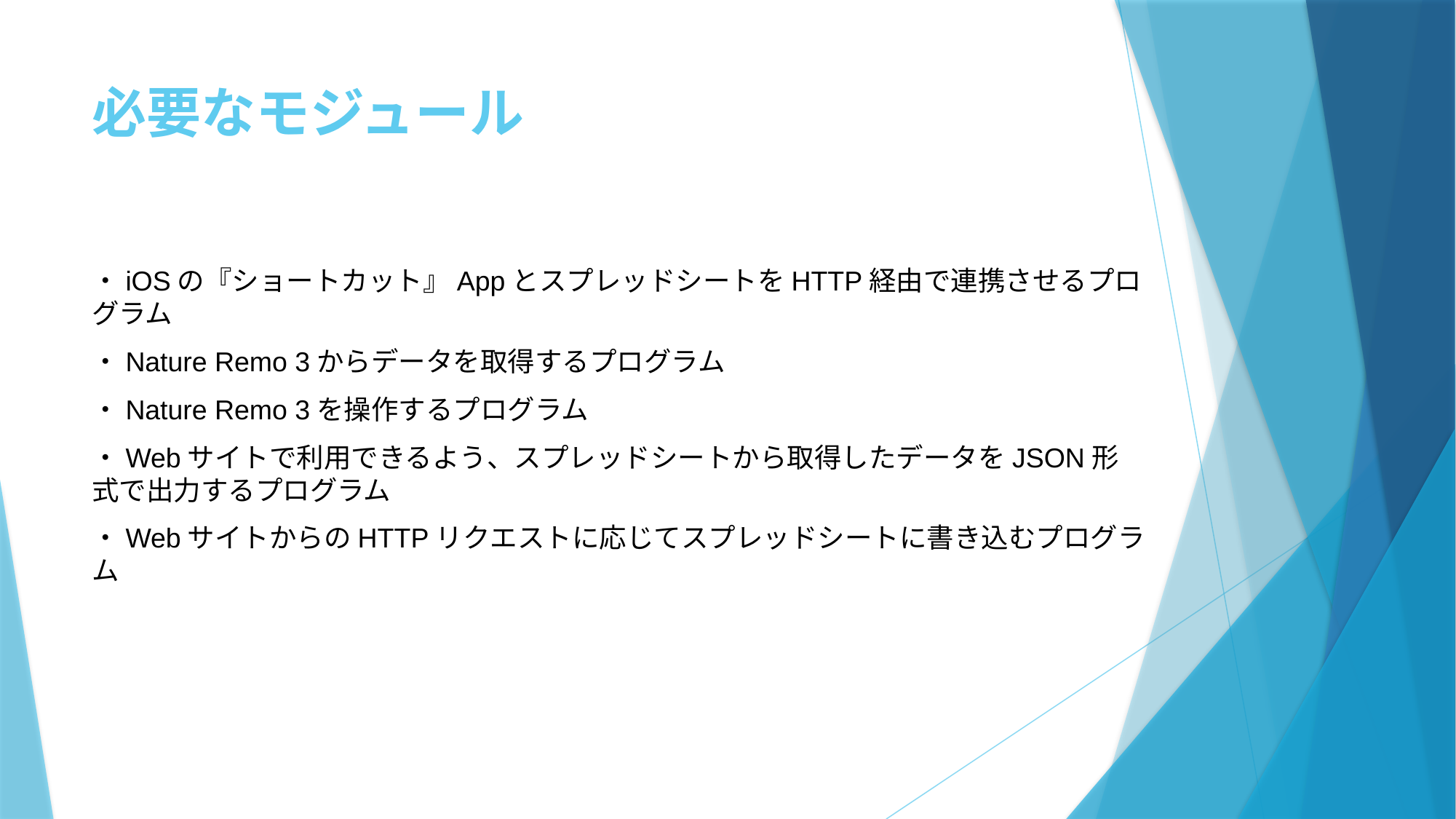

# 必要なモジュール
・iOSの『ショートカット』AppとスプレッドシートをHTTP経由で連携させるプログラム
・Nature Remo 3からデータを取得するプログラム
・Nature Remo 3を操作するプログラム
・Webサイトで利用できるよう、スプレッドシートから取得したデータをJSON形式で出力するプログラム
・WebサイトからのHTTPリクエストに応じてスプレッドシートに書き込むプログラム